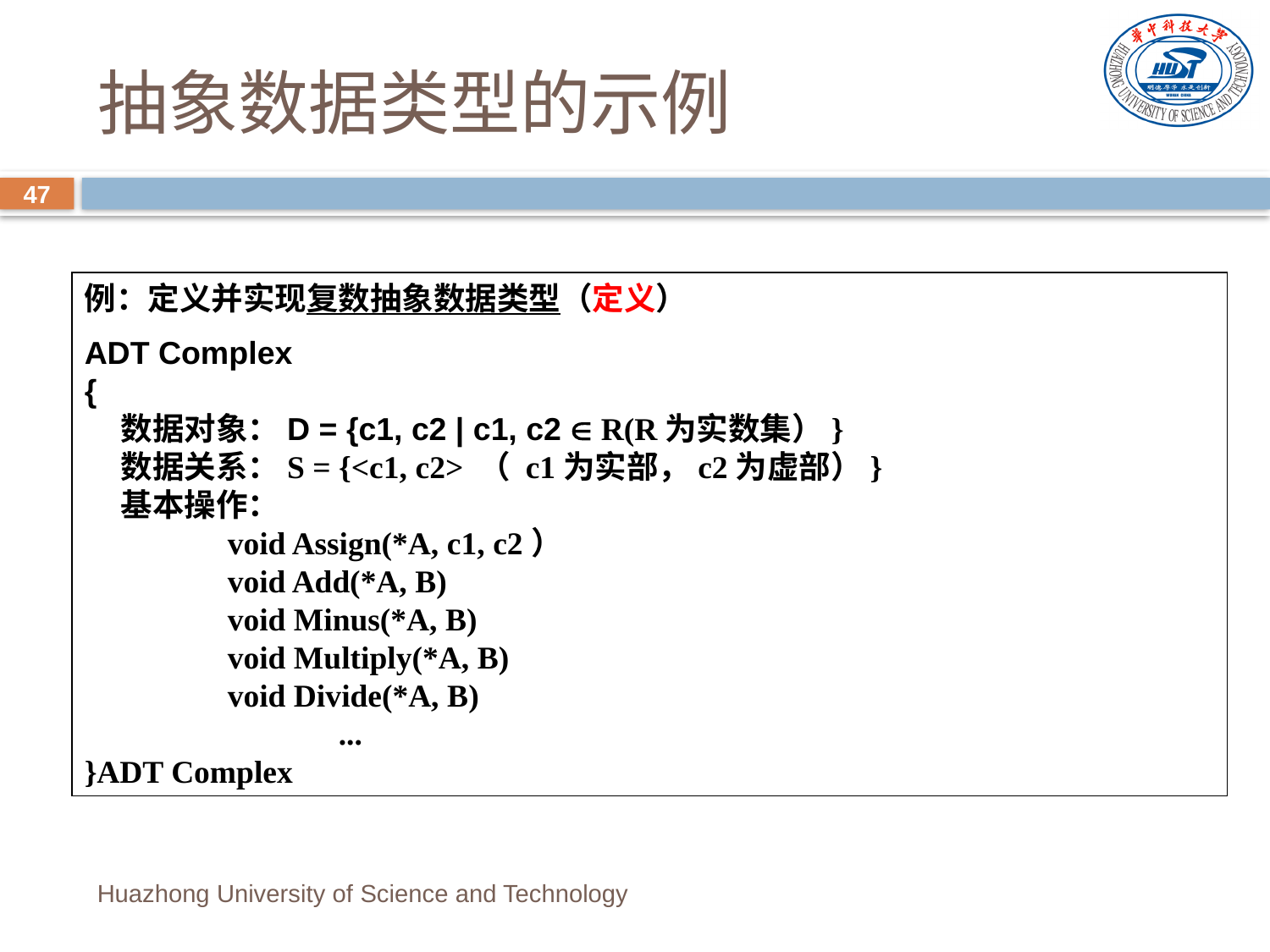

# 抽象数据类型的示例
47
例：定义并实现复数抽象数据类型（定义）
ADT Complex
{
    数据对象：D = {c1, c2 | c1, c2 ∈ R(R为实数集）}
    数据关系：S = {<c1, c2> （ c1为实部，c2为虚部）}
    基本操作：
	  void Assign(*A, c1, c2）
	  void Add(*A, B)
	  void Minus(*A, B)
	  void Multiply(*A, B)
	  void Divide(*A, B)
		...
}ADT Complex
Huazhong University of Science and Technology